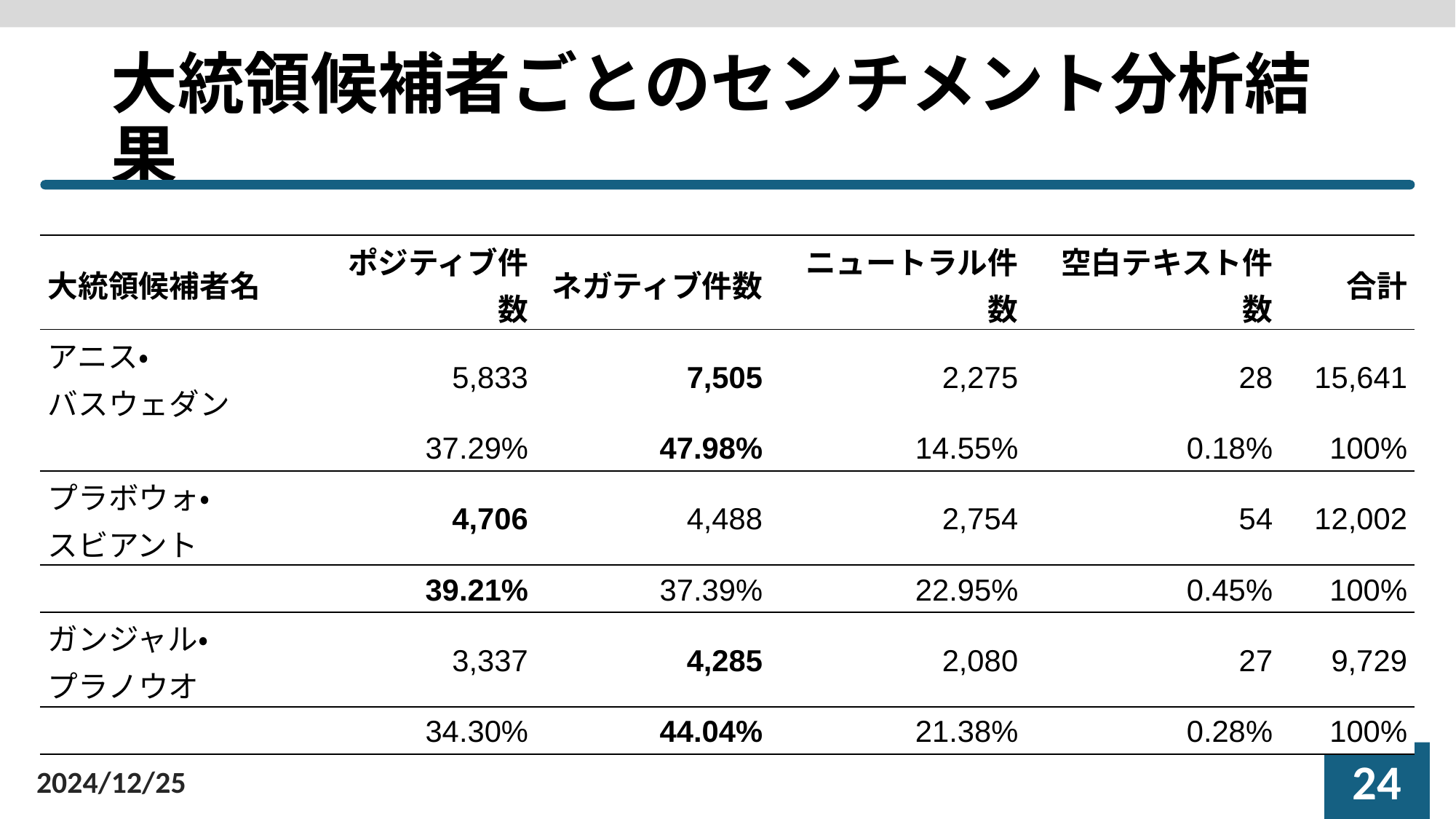

# 大統領候補者ごとのセンチメント分析結果

| 大統領候補者名 | ポジティブ件数 | ネガティブ件数 | ニュートラル件数 | 空白テキスト件数 | 合計 |
| --- | --- | --- | --- | --- | --- |
| アニス・ バスウェダン | 5,833 | 7,505 | 2,275 | 28 | 15,641 |
|  | 37.29% | 47.98% | 14.55% | 0.18% | 100% |
| プラボウォ・ スビアント | 4,706 | 4,488 | 2,754 | 54 | 12,002 |
|  | 39.21% | 37.39% | 22.95% | 0.45% | 100% |
| ガンジャル・ プラノウオ | 3,337 | 4,285 | 2,080 | 27 | 9,729 |
|  | 34.30% | 44.04% | 21.38% | 0.28% | 100% |
24
2024/12/25